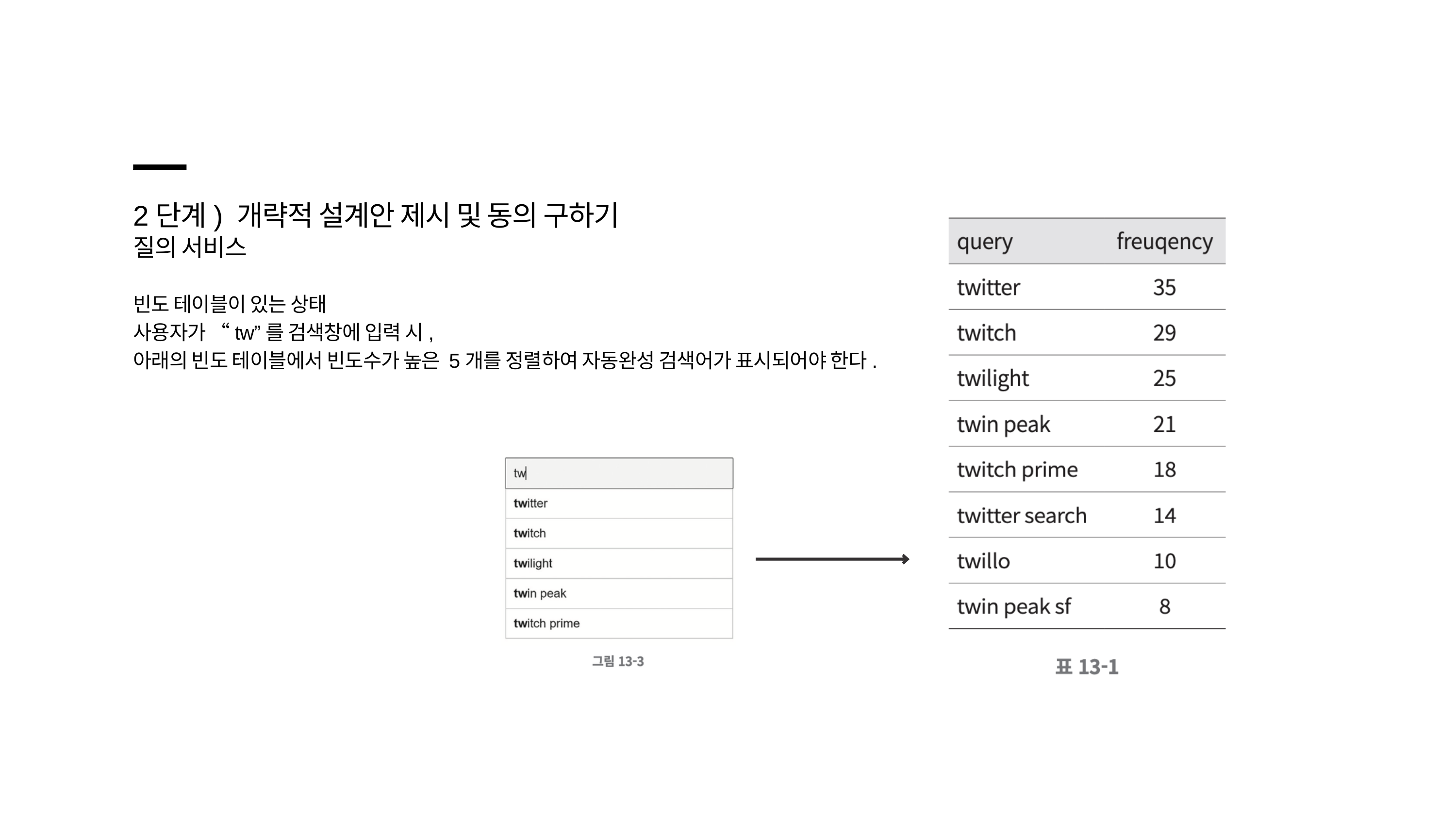

2단계) 개략적 설계안 제시 및 동의 구하기

질의 서비스
빈도 테이블이 있는 상태
사용자가 “tw”를 검색창에 입력 시,
아래의 빈도 테이블에서 빈도수가 높은 5개를 정렬하여 자동완성 검색어가 표시되어야 한다.